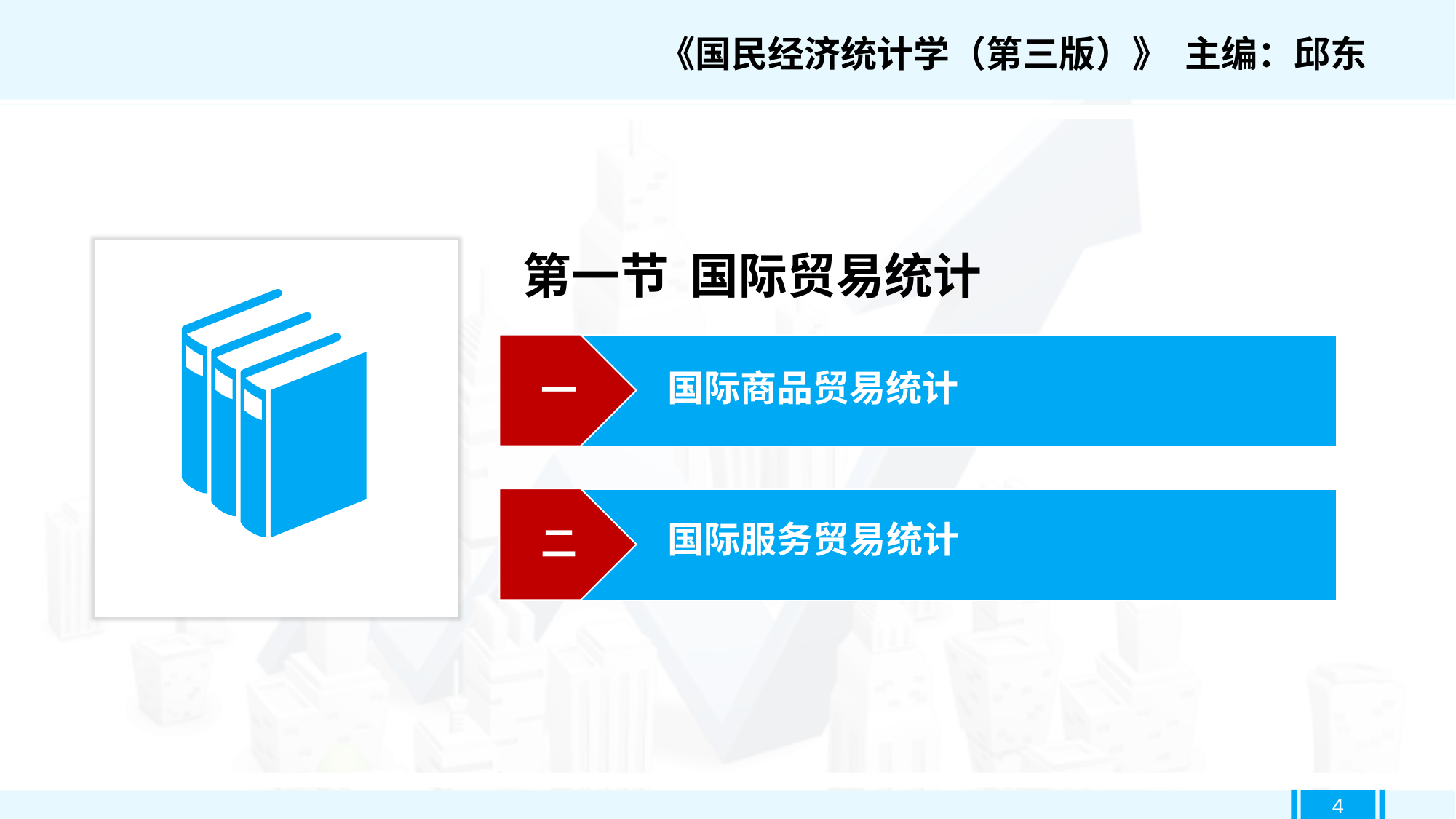

《国民经济统计学（第三版）》  主编：邱东

第一节  国际贸易统计

一

国际商品贸易统计

二

国际服务贸易统计
4